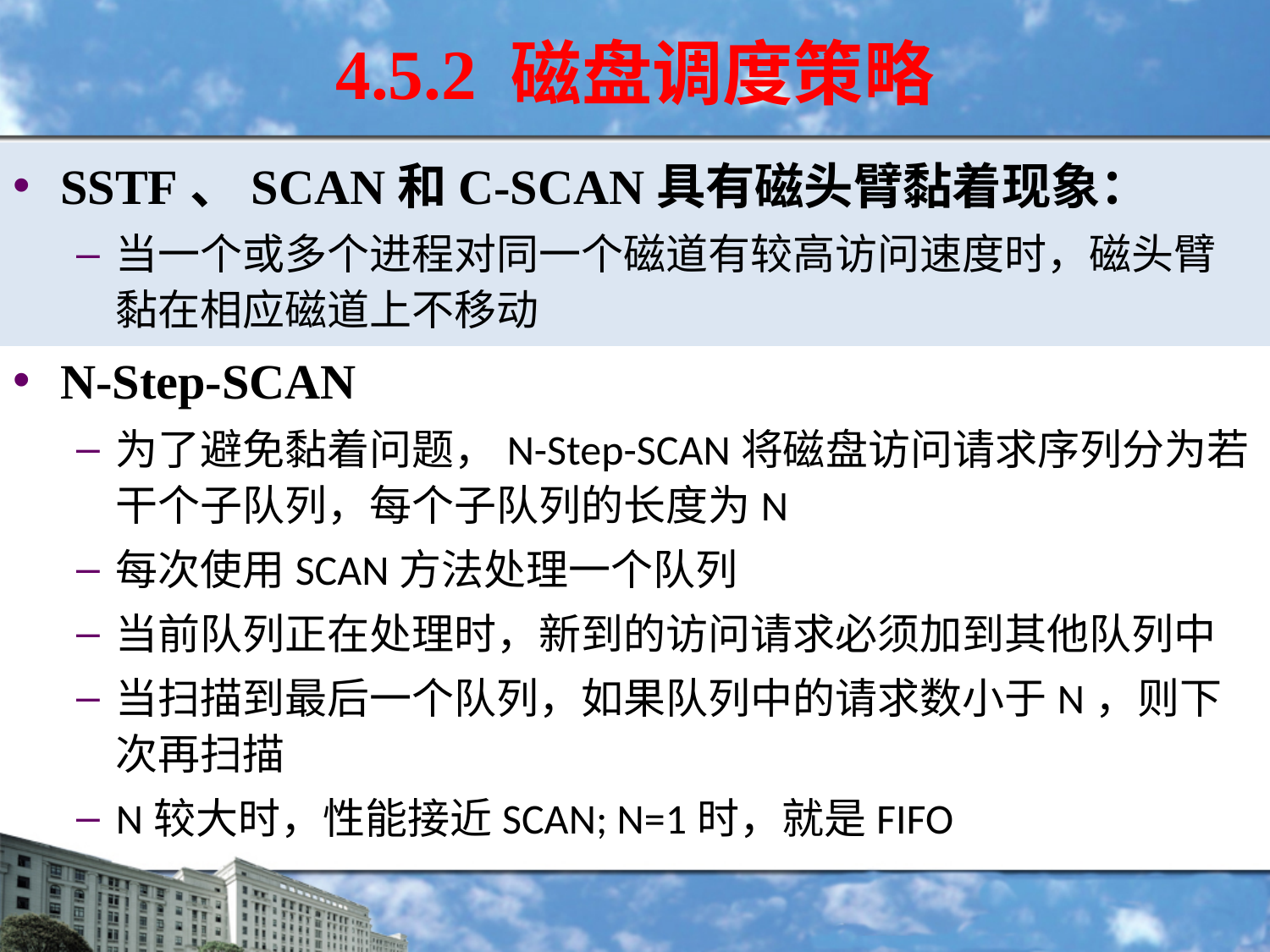

# 4.5.2 磁盘调度策略
SSTF、SCAN和C-SCAN具有磁头臂黏着现象：
当一个或多个进程对同一个磁道有较高访问速度时，磁头臂黏在相应磁道上不移动
N-Step-SCAN
为了避免黏着问题，N-Step-SCAN将磁盘访问请求序列分为若干个子队列，每个子队列的长度为N
每次使用SCAN方法处理一个队列
当前队列正在处理时，新到的访问请求必须加到其他队列中
当扫描到最后一个队列，如果队列中的请求数小于N，则下次再扫描
N较大时，性能接近SCAN; N=1时，就是FIFO